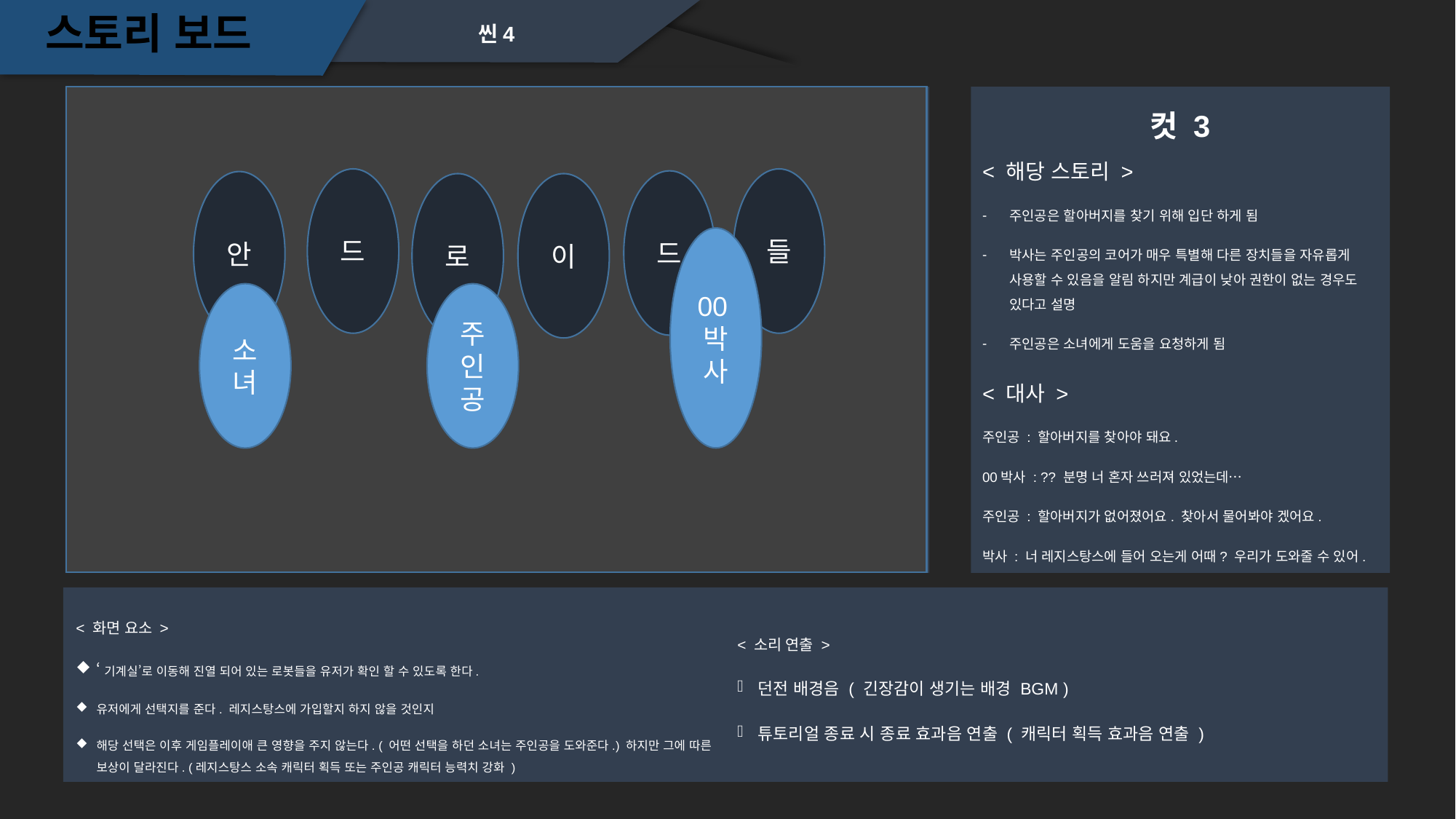

스토리 보드
씬4

컷 3
< 해당 스토리 >
주인공은 할아버지를 찾기 위해 입단 하게 됨
박사는 주인공의 코어가 매우 특별해 다른 장치들을 자유롭게 사용할 수 있음을 알림 하지만 계급이 낮아 권한이 없는 경우도 있다고 설명
주인공은 소녀에게 도움을 요청하게 됨
드
들
드
안
로
이
00박사
소녀
주인공
< 대사 >
주인공 : 할아버지를 찾아야 돼요.
00박사 : ?? 분명 너 혼자 쓰러져 있었는데…
주인공 : 할아버지가 없어졌어요. 찾아서 물어봐야 겠어요.
박사 : 너 레지스탕스에 들어 오는게 어때? 우리가 도와줄 수 있어.
< 화면 요소 >
‘기계실’로 이동해 진열 되어 있는 로봇들을 유저가 확인 할 수 있도록 한다.
유저에게 선택지를 준다. 레지스탕스에 가입할지 하지 않을 것인지
해당 선택은 이후 게임플레이애 큰 영향을 주지 않는다. ( 어떤 선택을 하던 소녀는 주인공을 도와준다.) 하지만 그에 따른 보상이 달라진다. (레지스탕스 소속 캐릭터 획득 또는 주인공 캐릭터 능력치 강화 )
< 소리 연출 >
던전 배경음 ( 긴장감이 생기는 배경 BGM )
튜토리얼 종료 시 종료 효과음 연출 ( 캐릭터 획득 효과음 연출 )